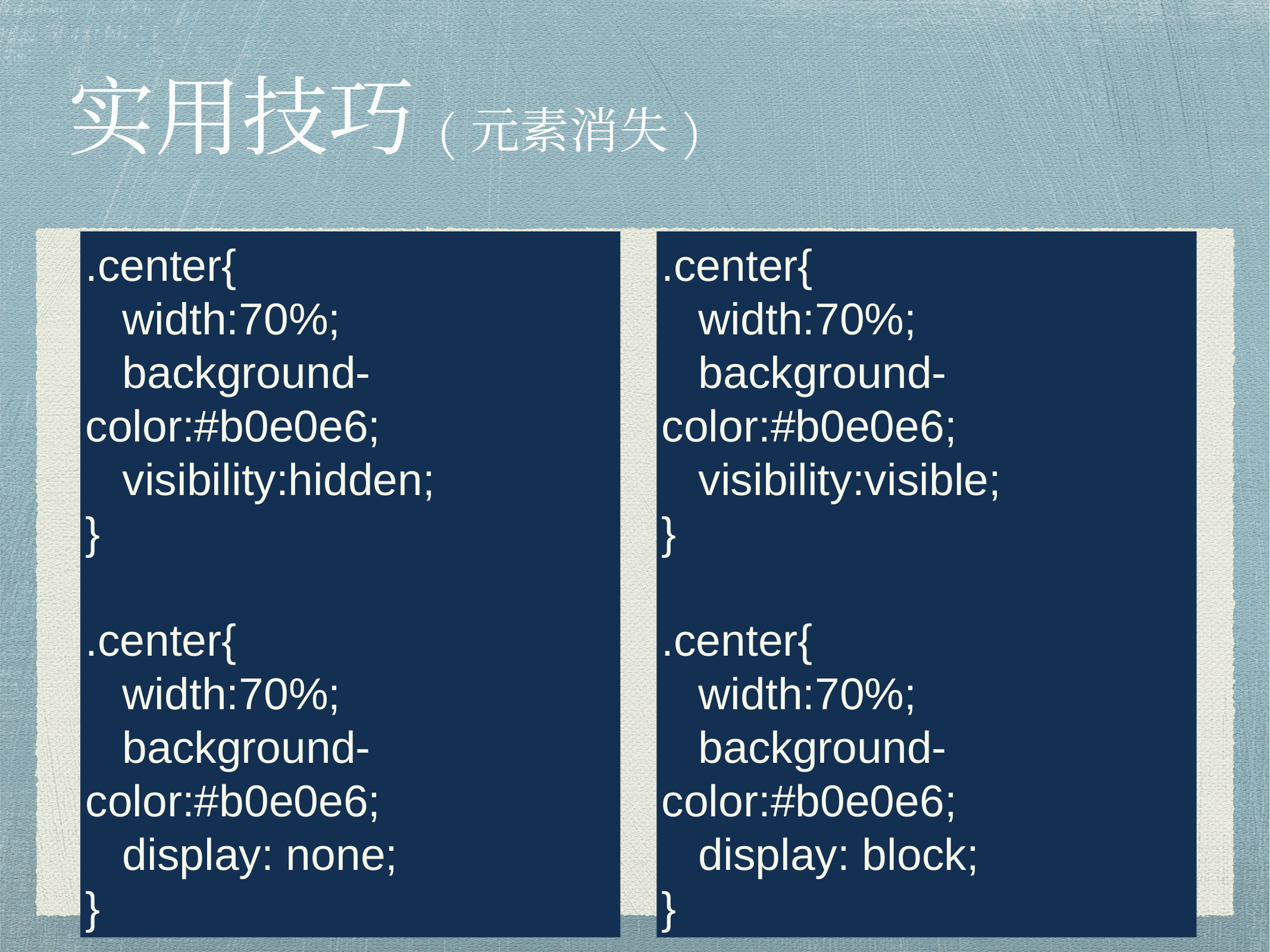

# 实用技巧(元素消失)
使元素消失
使元素可见
.center{
   width:70%;
   background-color:#b0e0e6;
   visibility:hidden;
}

.center{
   width:70%;
   background-color:#b0e0e6;
   display: none;
}
.center{
   width:70%;
   background-color:#b0e0e6;
   visibility:visible;
}

.center{
   width:70%;
   background-color:#b0e0e6;
   display: block;
}